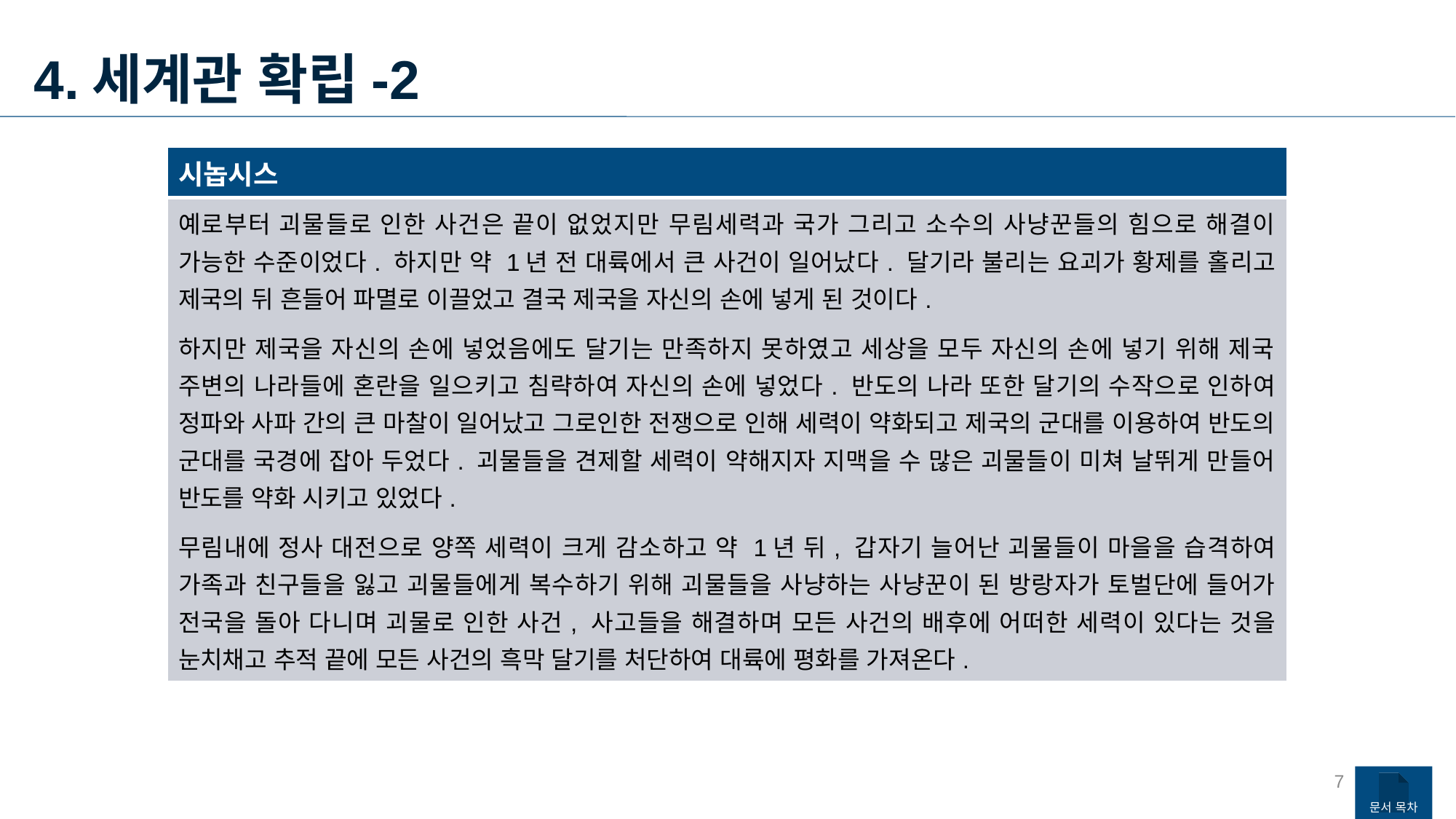

4.세계관 확립-2
| 시놉시스 |
| --- |
| 예로부터 괴물들로 인한 사건은 끝이 없었지만 무림세력과 국가 그리고 소수의 사냥꾼들의 힘으로 해결이 가능한 수준이었다. 하지만 약 1년 전 대륙에서 큰 사건이 일어났다. 달기라 불리는 요괴가 황제를 홀리고 제국의 뒤 흔들어 파멸로 이끌었고 결국 제국을 자신의 손에 넣게 된 것이다. 하지만 제국을 자신의 손에 넣었음에도 달기는 만족하지 못하였고 세상을 모두 자신의 손에 넣기 위해 제국 주변의 나라들에 혼란을 일으키고 침략하여 자신의 손에 넣었다. 반도의 나라 또한 달기의 수작으로 인하여 정파와 사파 간의 큰 마찰이 일어났고 그로인한 전쟁으로 인해 세력이 약화되고 제국의 군대를 이용하여 반도의 군대를 국경에 잡아 두었다. 괴물들을 견제할 세력이 약해지자 지맥을 수 많은 괴물들이 미쳐 날뛰게 만들어 반도를 약화 시키고 있었다. 무림내에 정사 대전으로 양쪽 세력이 크게 감소하고 약 1년 뒤, 갑자기 늘어난 괴물들이 마을을 습격하여 가족과 친구들을 잃고 괴물들에게 복수하기 위해 괴물들을 사냥하는 사냥꾼이 된 방랑자가 토벌단에 들어가 전국을 돌아 다니며 괴물로 인한 사건, 사고들을 해결하며 모든 사건의 배후에 어떠한 세력이 있다는 것을 눈치채고 추적 끝에 모든 사건의 흑막 달기를 처단하여 대륙에 평화를 가져온다. |
7

문서 목차